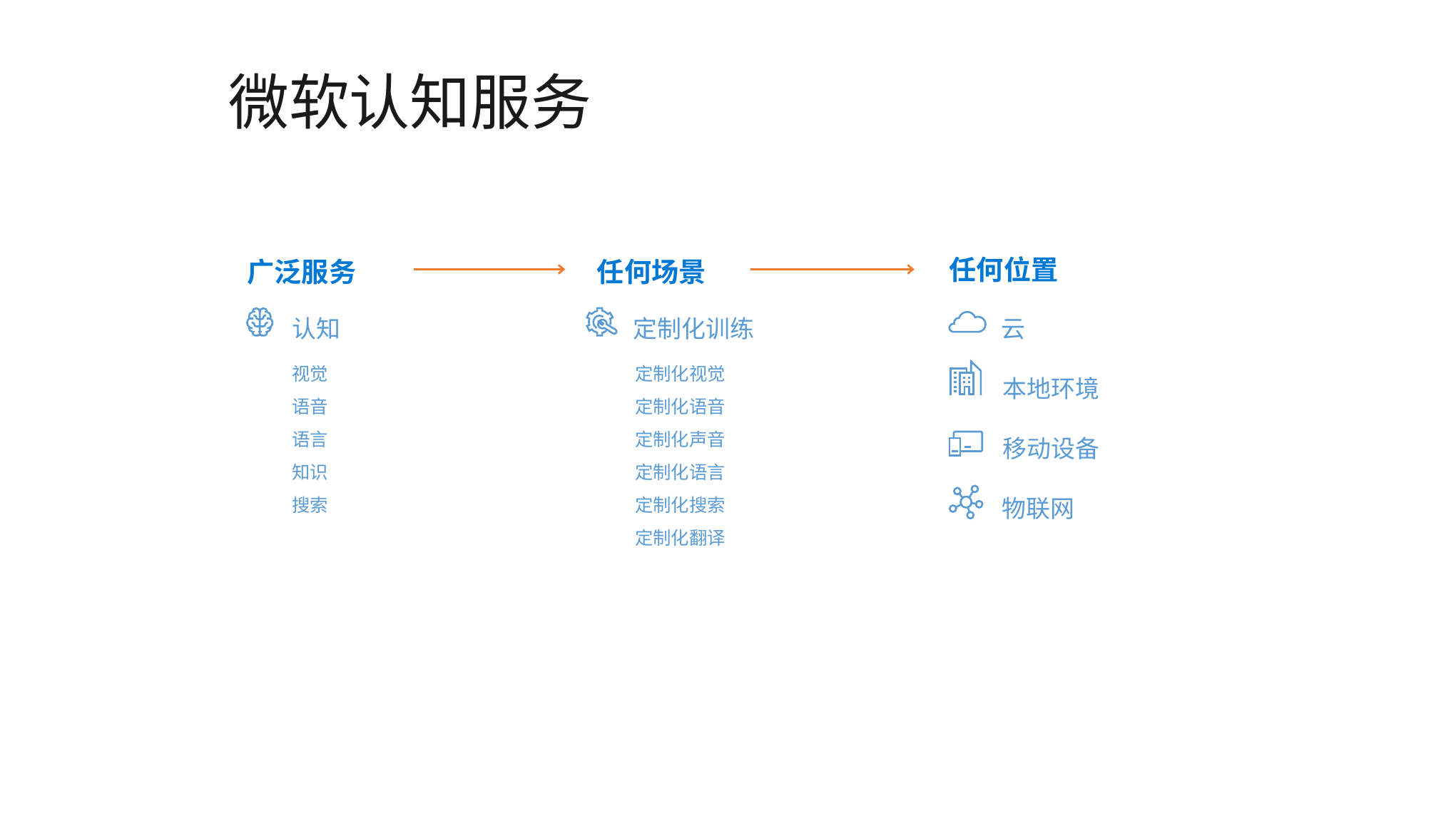

# 微软认知服务
任何位置
广泛服务
任何场景

认知
定制化训练
云

视觉
语音
语言
知识
搜索
定制化视觉
定制化语音
定制化声音
定制化语言
定制化搜索
定制化翻译

本地环境
移动设备

物联网